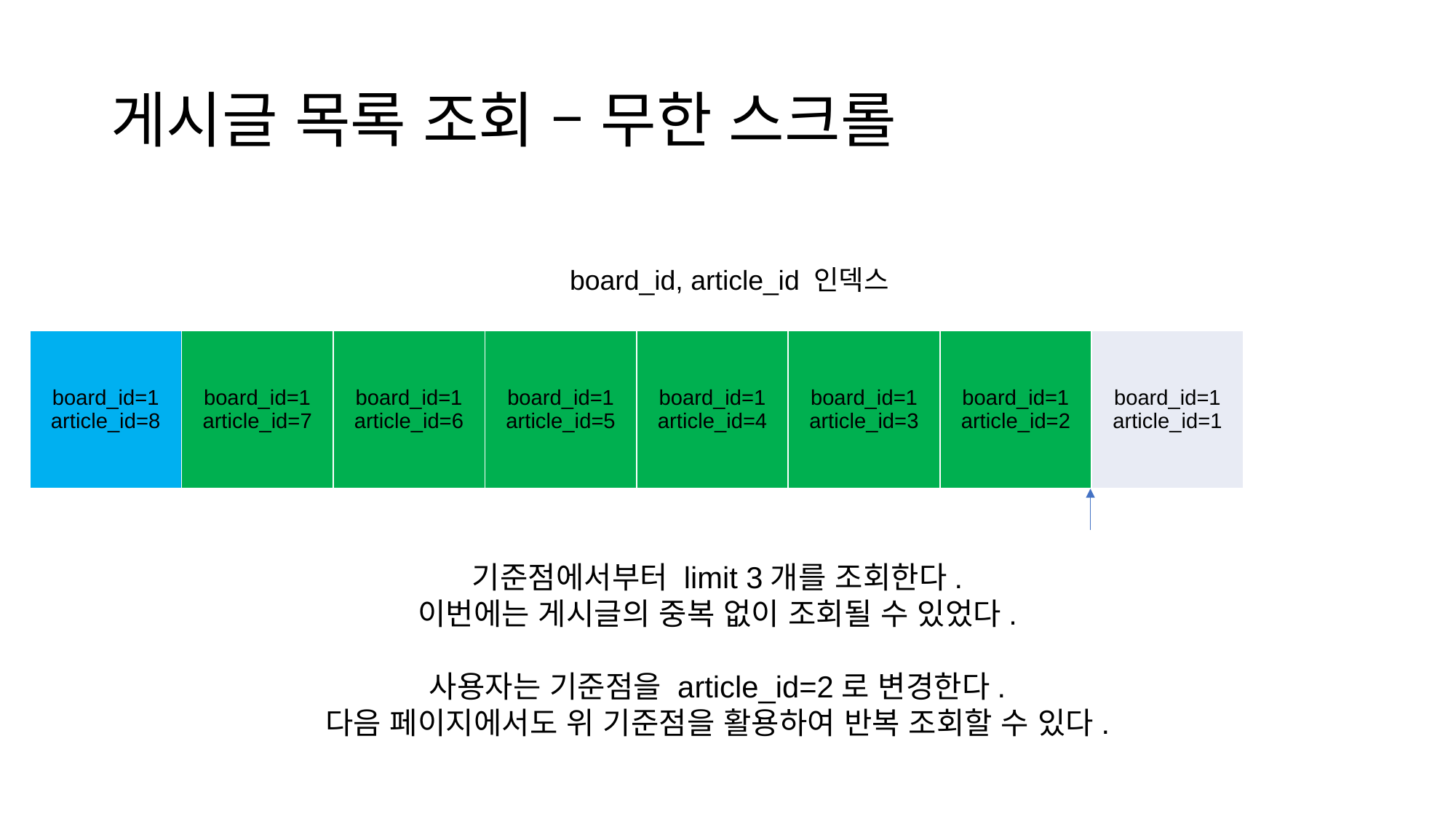

# 게시글 목록 조회 – 무한 스크롤
board_id, article_id 인덱스
| board\_id=1 article\_id=8 | board\_id=1 article\_id=7 | board\_id=1 article\_id=6 | board\_id=1 article\_id=5 | board\_id=1 article\_id=4 | board\_id=1 article\_id=3 | board\_id=1 article\_id=2 | board\_id=1 article\_id=1 |
| --- | --- | --- | --- | --- | --- | --- | --- |
기준점에서부터 limit 3개를 조회한다.
이번에는 게시글의 중복 없이 조회될 수 있었다.

사용자는 기준점을 article_id=2로 변경한다.
다음 페이지에서도 위 기준점을 활용하여 반복 조회할 수 있다.